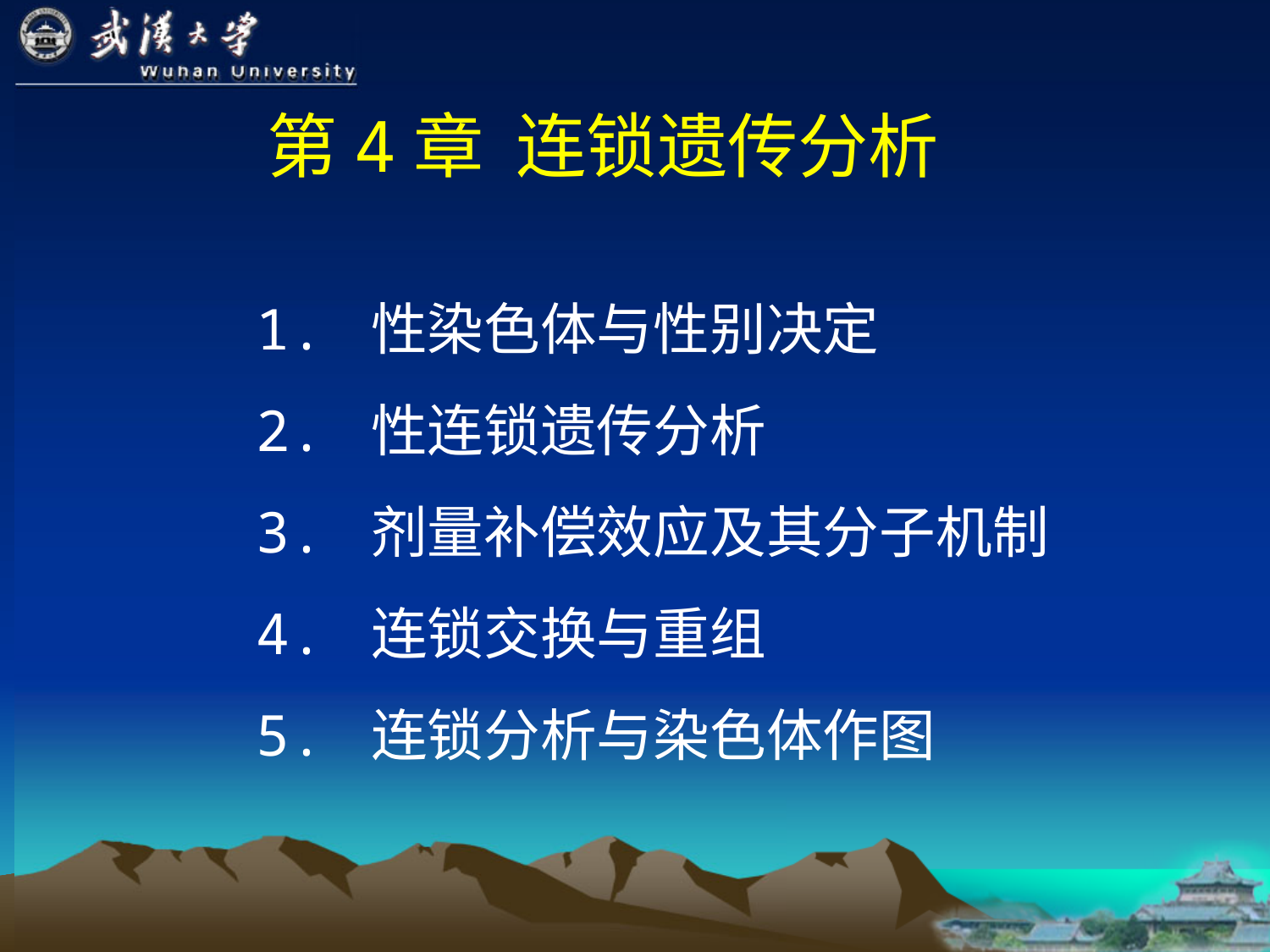

# 第4章  连锁遗传分析
1. 性染色体与性别决定
2. 性连锁遗传分析
3. 剂量补偿效应及其分子机制
4. 连锁交换与重组
5. 连锁分析与染色体作图